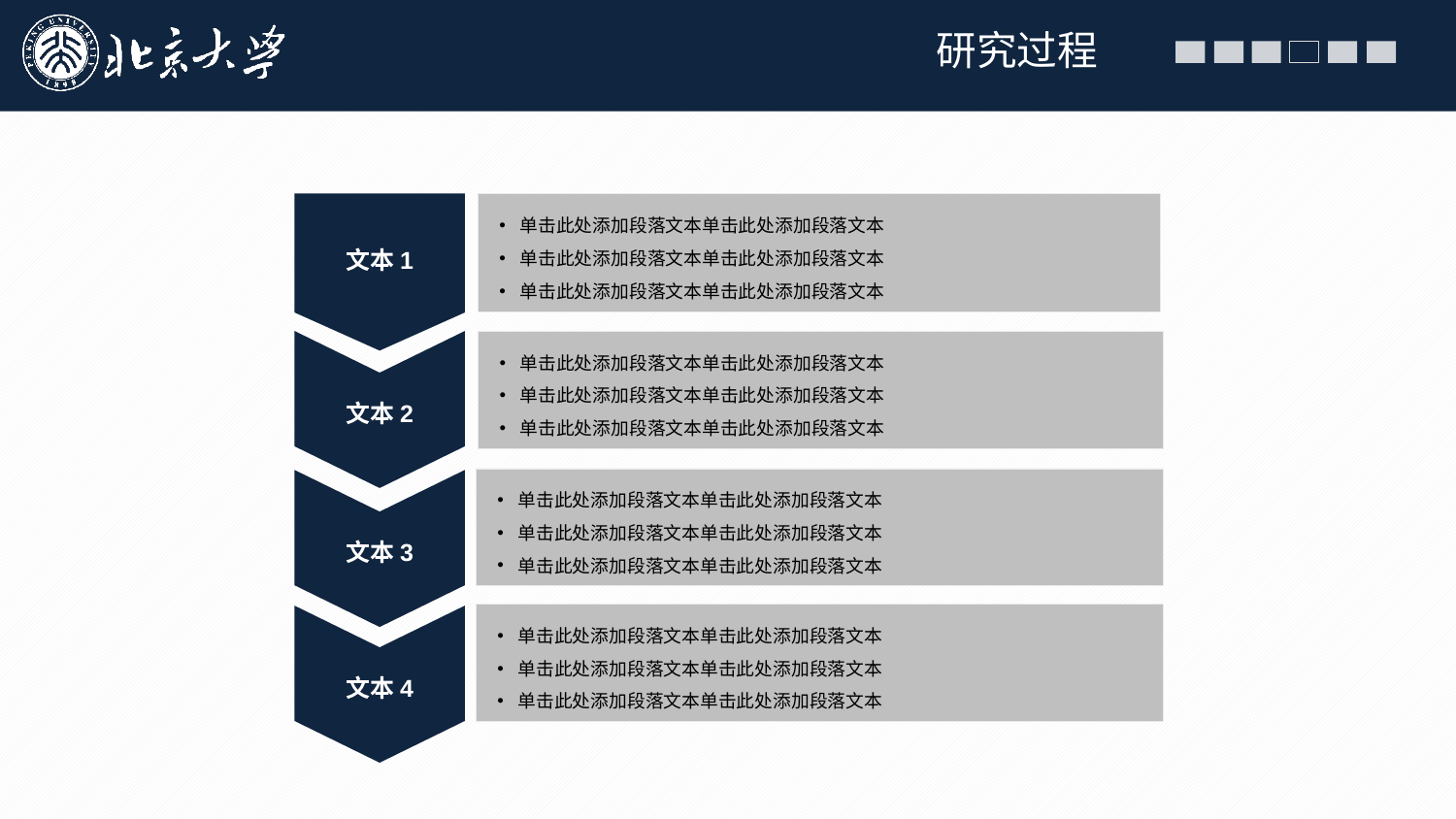

研究过程
单击此处添加段落文本单击此处添加段落文本
单击此处添加段落文本单击此处添加段落文本
单击此处添加段落文本单击此处添加段落文本
文本1
文本2
单击此处添加段落文本单击此处添加段落文本
单击此处添加段落文本单击此处添加段落文本
单击此处添加段落文本单击此处添加段落文本
单击此处添加段落文本单击此处添加段落文本
单击此处添加段落文本单击此处添加段落文本
单击此处添加段落文本单击此处添加段落文本
文本3
单击此处添加段落文本单击此处添加段落文本
单击此处添加段落文本单击此处添加段落文本
单击此处添加段落文本单击此处添加段落文本
文本4